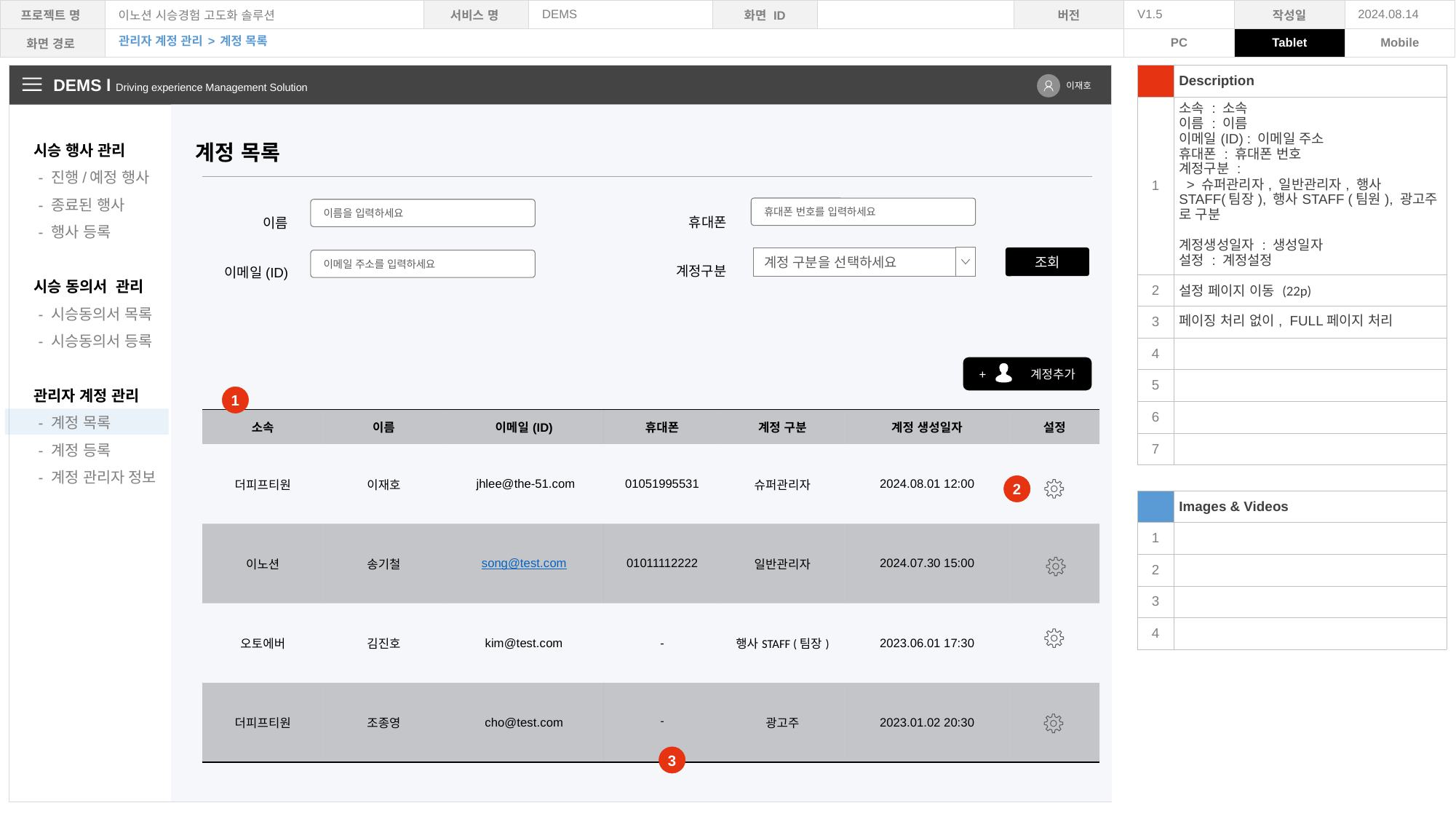

관리자 계정 관리 > 계정 목록

|  | Description |
| --- | --- |
| 1 | 소속 : 소속 이름 : 이름 이메일(ID) : 이메일 주소 휴대폰 : 휴대폰 번호 계정구분 : > 슈퍼관리자, 일반관리자, 행사 STAFF(팀장), 행사STAFF (팀원), 광고주 로 구분 계정생성일자 : 생성일자 설정 : 계정설정 |
| 2 | 설정 페이지 이동 (22p) |
| 3 | 페이징 처리 없이, FULL페이지 처리 |
| 4 |  |
| 5 |  |
| 6 |  |
| 7 |  |
|  |  |
|  | Images & Videos |
| 1 |  |
| 2 |  |
| 3 |  |
| 4 |  |

DEMS l Driving experience Management Solution

이재호

시승 행사 관리
 - 진행/예정 행사
 - 종료된 행사
 - 행사 등록

시승 동의서  관리
 - 시승동의서 목록
 - 시승동의서 등록

관리자 계정 관리
 - 계정 목록
 - 계정 등록
 - 계정 관리자 정보

계정 목록
휴대폰
계정구분
이름
이메일(ID)
휴대폰 번호를 입력하세요
이름을 입력하세요
조회
계정 구분을 선택하세요

이메일 주소를 입력하세요
+            계정추가

1

| 소속 | 이름 | 이메일(ID) | 휴대폰 | 계정 구분 | 계정 생성일자 | 설정 |
| --- | --- | --- | --- | --- | --- | --- |
| 더피프티원 | 이재호 | jhlee@the-51.com | 01051995531 | 슈퍼관리자 | 2024.08.01 12:00 |  |
| 이노션 | 송기철 | song@test.com | 01011112222 | 일반관리자 | 2024.07.30 15:00 |  |
| 오토에버 | 김진호 | kim@test.com | - | 행사STAFF (팀장) | 2023.06.01 17:30 |  |
| 더피프티원 | 조종영 | cho@test.com | - | 광고주 | 2023.01.02 20:30 |  |
2

3